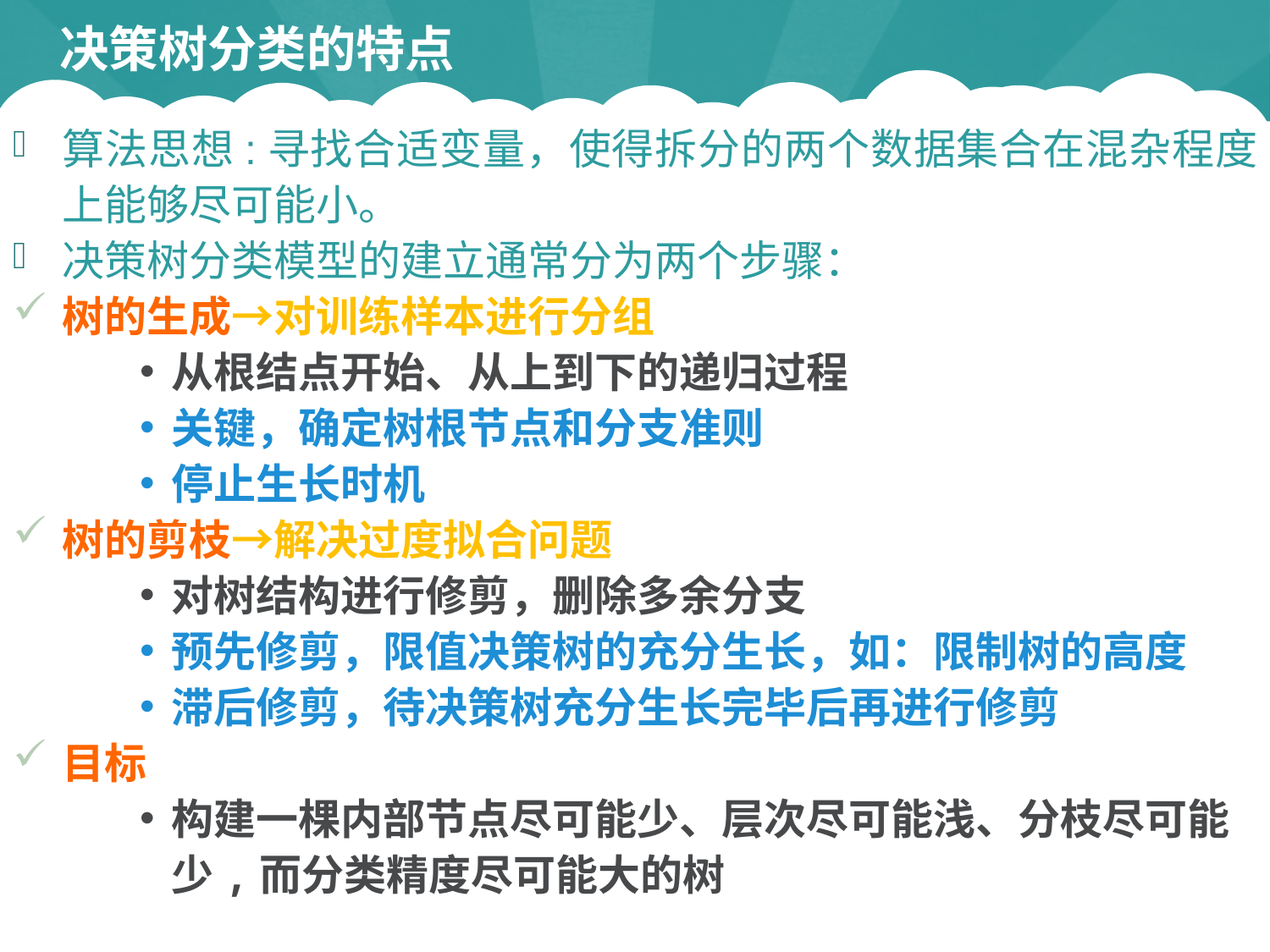

# 决策树分类的特点
算法思想:寻找合适变量，使得拆分的两个数据集合在混杂程度上能够尽可能小。
决策树分类模型的建立通常分为两个步骤：
树的生成→对训练样本进行分组
从根结点开始、从上到下的递归过程
关键，确定树根节点和分支准则
停止生长时机
树的剪枝→解决过度拟合问题
对树结构进行修剪，删除多余分支
预先修剪，限值决策树的充分生长，如：限制树的高度
滞后修剪，待决策树充分生长完毕后再进行修剪
目标
构建一棵内部节点尽可能少、层次尽可能浅、分枝尽可能少,而分类精度尽可能大的树